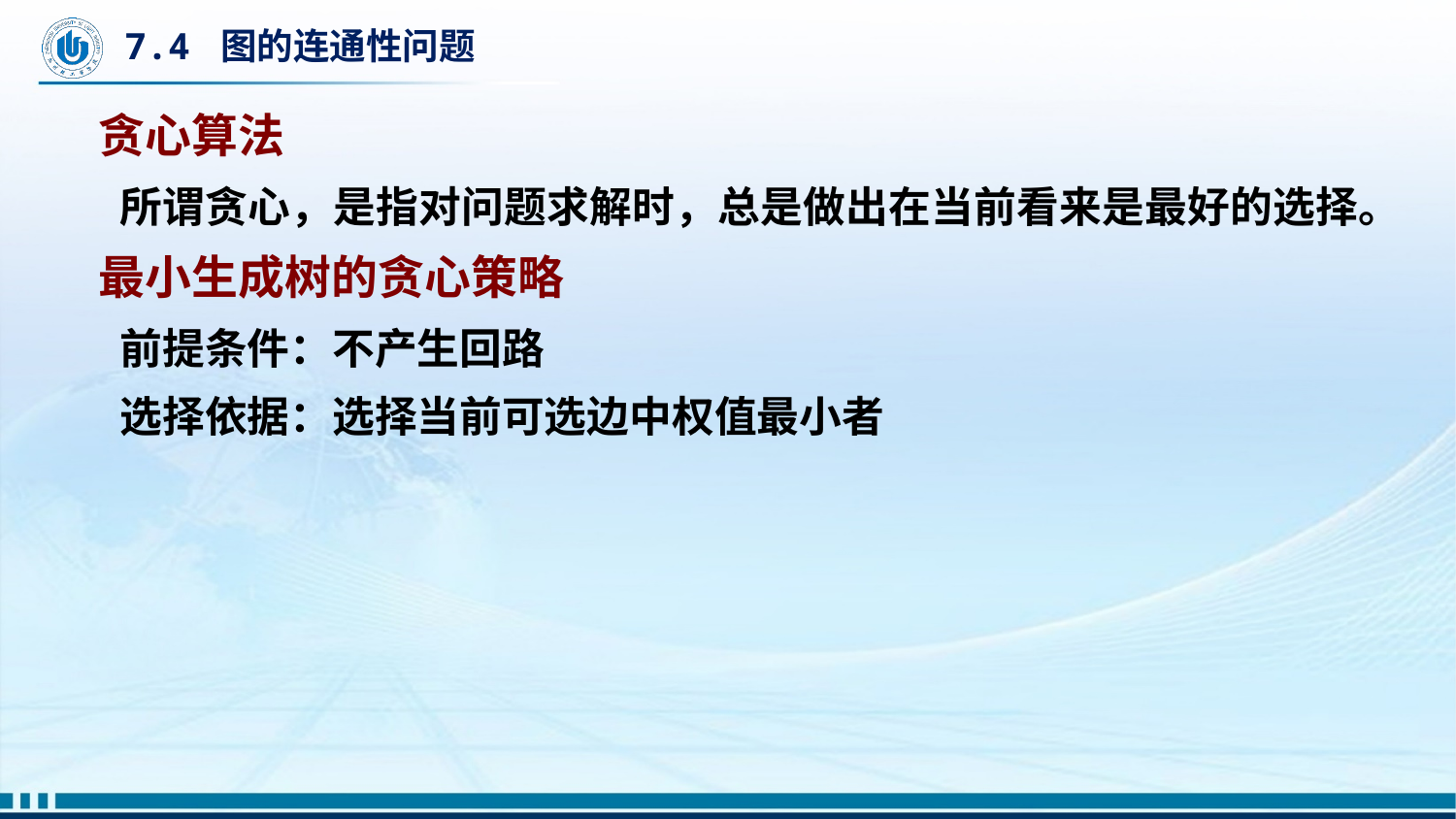

# 7.4 图的连通性问题
贪心算法
所谓贪心，是指对问题求解时，总是做出在当前看来是最好的选择。
最小生成树的贪心策略
前提条件：不产生回路
选择依据：选择当前可选边中权值最小者